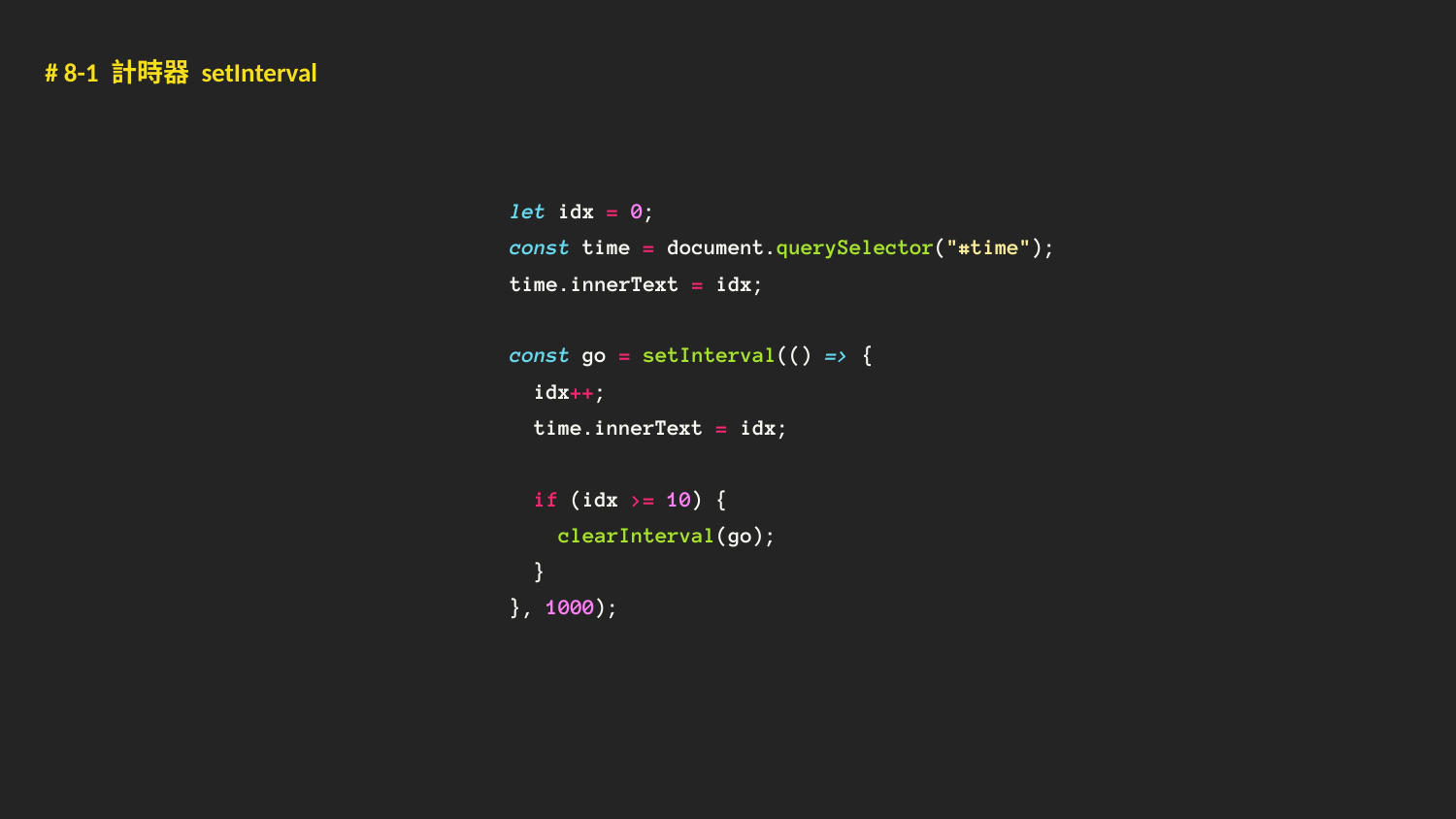

# 8-1 計時器 setInterval
      let idx = 0;
      const time = document.querySelector("#time");
      time.innerText = idx;

      const go = setInterval(() => {
        idx++;
        time.innerText = idx;

        if (idx >= 10) {
          clearInterval(go);
        }
      }, 1000);